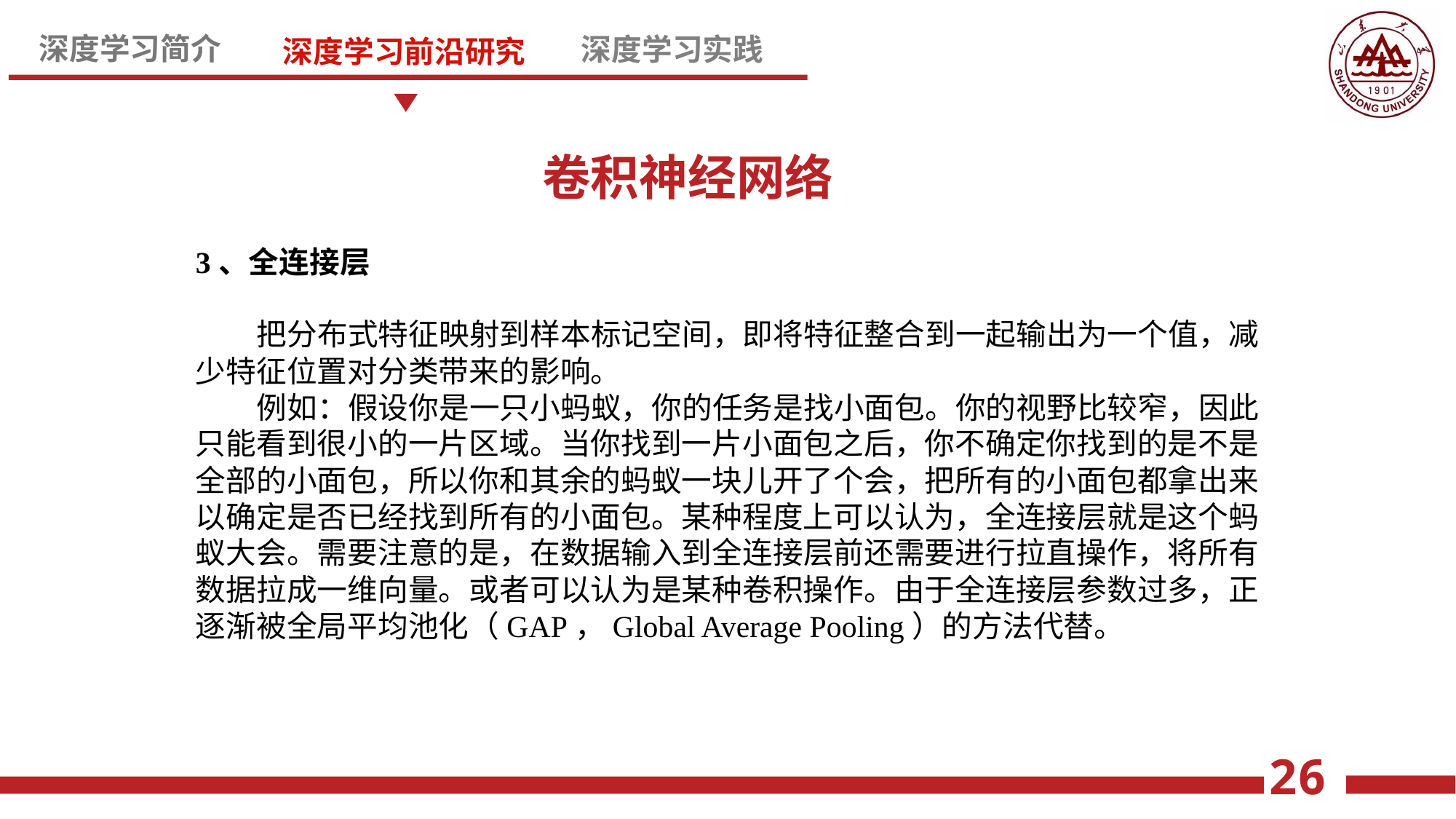

卷积神经网络
3、全连接层

        把分布式特征映射到样本标记空间，即将特征整合到一起输出为一个值，减少特征位置对分类带来的影响。
        例如：假设你是一只小蚂蚁，你的任务是找小面包。你的视野比较窄，因此只能看到很小的一片区域。当你找到一片小面包之后，你不确定你找到的是不是全部的小面包，所以你和其余的蚂蚁一块儿开了个会，把所有的小面包都拿出来以确定是否已经找到所有的小面包。某种程度上可以认为，全连接层就是这个蚂蚁大会。需要注意的是，在数据输入到全连接层前还需要进行拉直操作，将所有数据拉成一维向量。或者可以认为是某种卷积操作。由于全连接层参数过多，正逐渐被全局平均池化（GAP，Global Average Pooling）的方法代替。